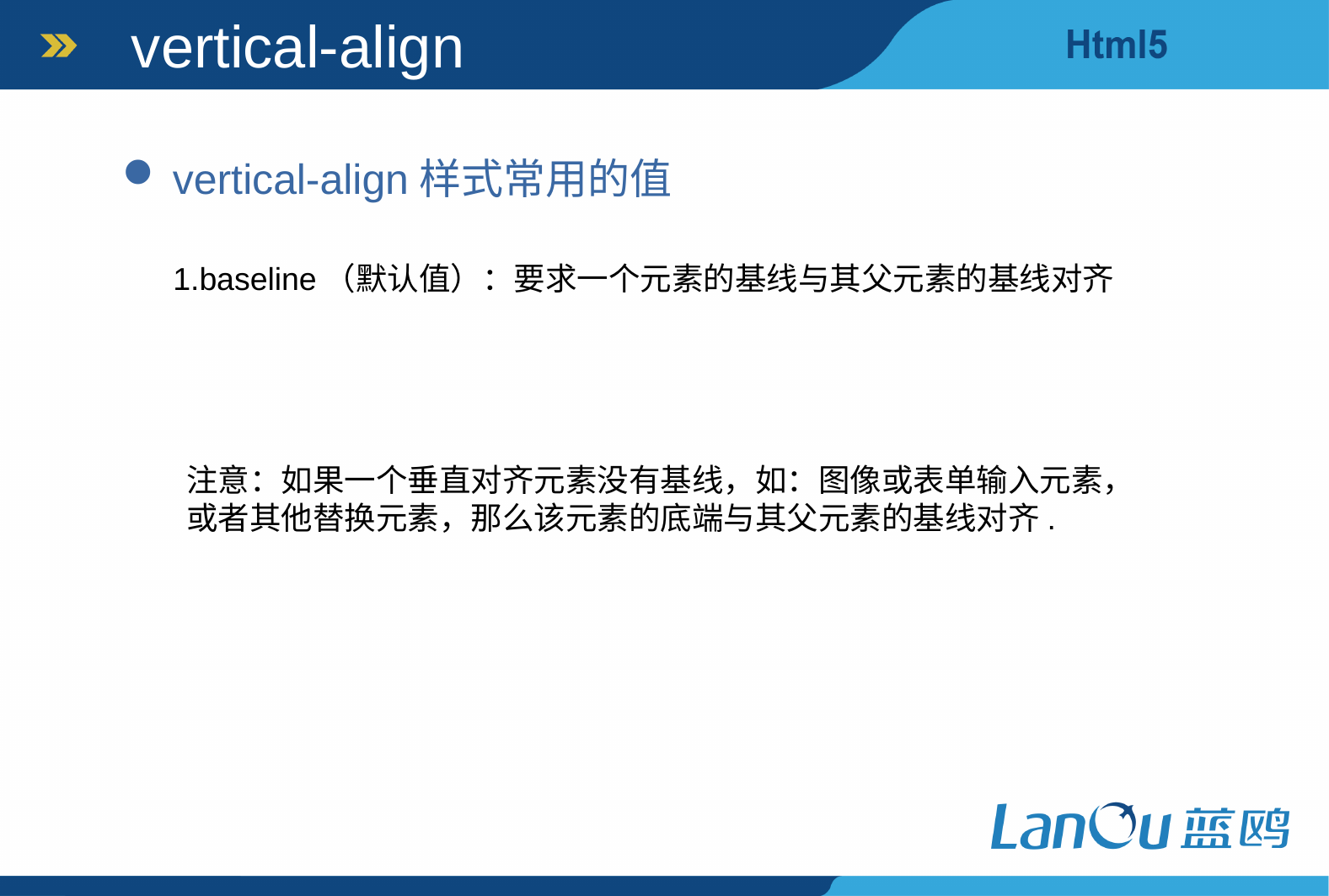

vertical-align
vertical-align样式常用的值
1.baseline（默认值）：要求一个元素的基线与其父元素的基线对齐
注意：如果一个垂直对齐元素没有基线，如：图像或表单输入元素，或者其他替换元素，那么该元素的底端与其父元素的基线对齐.